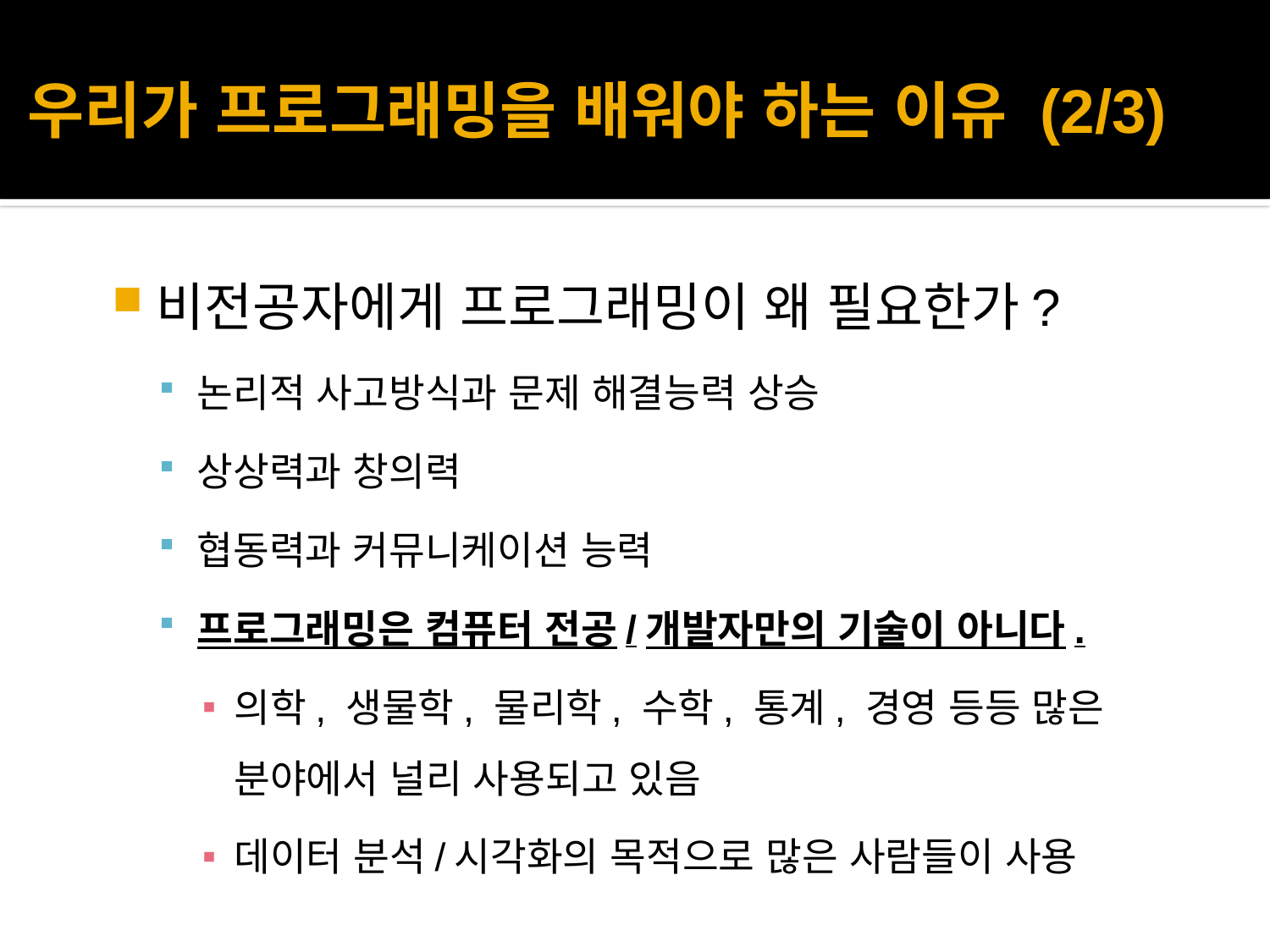

# 우리가 프로그래밍을 배워야 하는 이유 (2/3)
비전공자에게 프로그래밍이 왜 필요한가?
논리적 사고방식과 문제 해결능력 상승
상상력과 창의력
협동력과 커뮤니케이션 능력
프로그래밍은 컴퓨터 전공/개발자만의 기술이 아니다.
의학, 생물학, 물리학, 수학, 통계, 경영 등등 많은 분야에서 널리 사용되고 있음
데이터 분석/시각화의 목적으로 많은 사람들이 사용